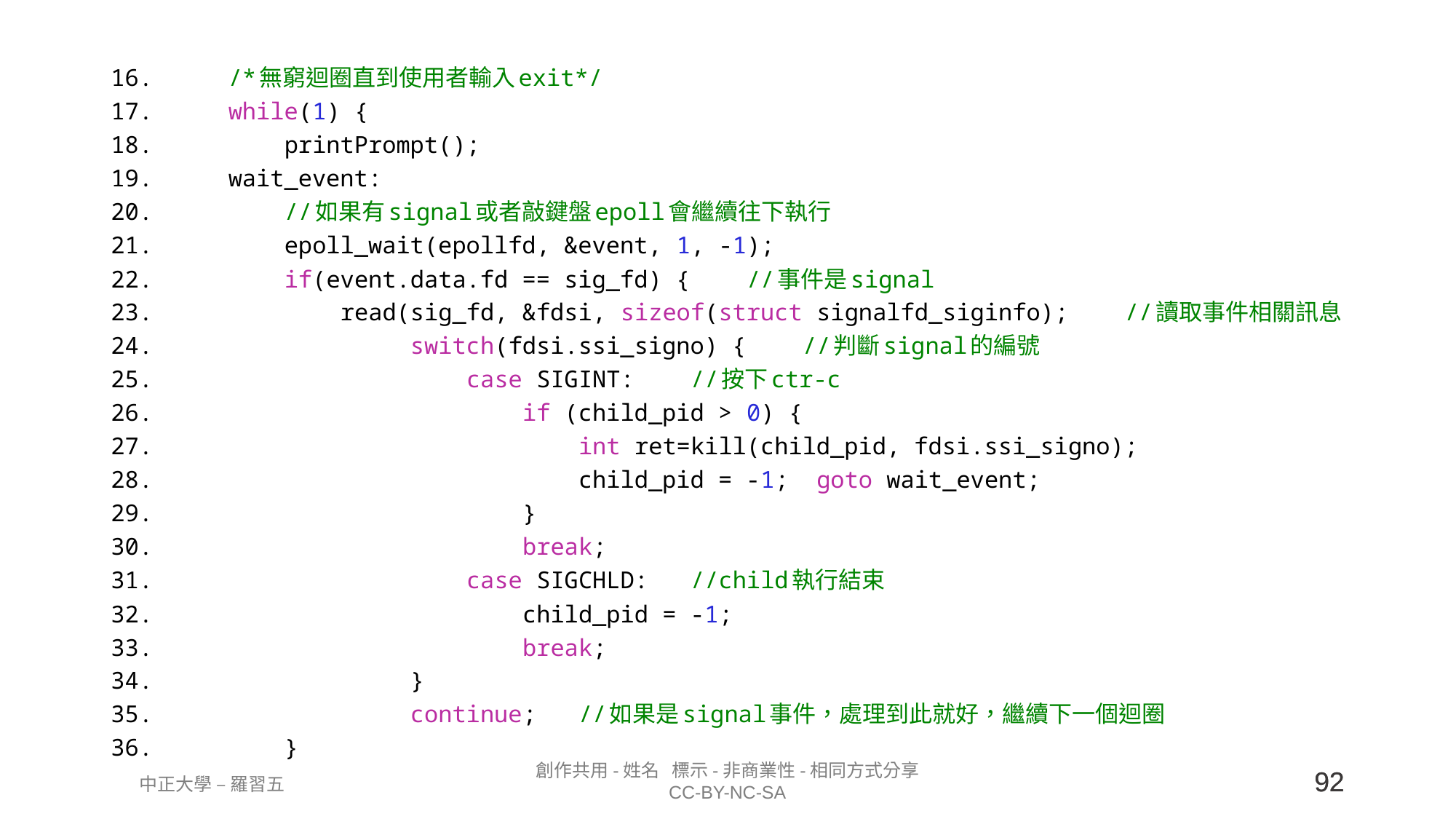

/*無窮迴圈直到使用者輸入exit*/
    while(1) {
        printPrompt();
    wait_event:
        //如果有signal或者敲鍵盤epoll會繼續往下執行
        epoll_wait(epollfd, &event, 1, -1);
        if(event.data.fd == sig_fd) {    //事件是signal
            read(sig_fd, &fdsi, sizeof(struct signalfd_siginfo);    //讀取事件相關訊息
                 switch(fdsi.ssi_signo) {    //判斷signal的編號
                     case SIGINT:    //按下ctr-c
                         if (child_pid > 0) {
                             int ret=kill(child_pid, fdsi.ssi_signo);
                             child_pid = -1;  goto wait_event;
                         }
                         break;
                     case SIGCHLD:   //child執行結束
                         child_pid = -1;
                         break;
                 }
                 continue;   //如果是signal事件，處理到此就好，繼續下一個迴圈
        }